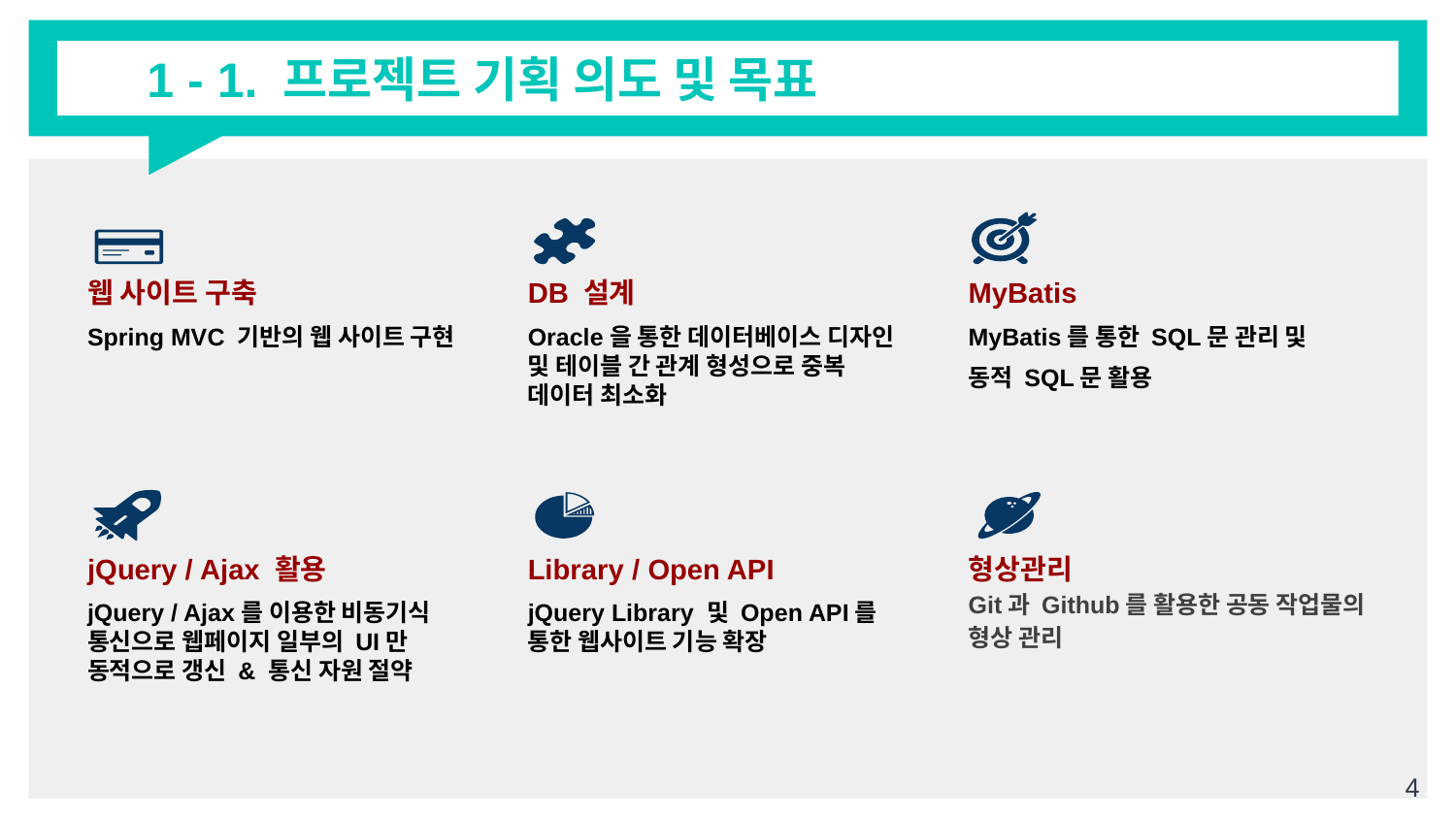

# 1 - 1. 프로젝트 기획 의도 및 목표

웹 사이트 구축
Spring MVC 기반의 웹 사이트 구현
DB 설계
Oracle을 통한 데이터베이스 디자인 및 테이블 간 관계 형성으로 중복 데이터 최소화
MyBatis
MyBatis를 통한 SQL문 관리 및
동적 SQL문 활용

jQuery / Ajax 활용
jQuery / Ajax를 이용한 비동기식 통신으로 웹페이지 일부의 UI만 동적으로 갱신 & 통신 자원 절약
Library / Open API
jQuery Library 및 Open API를 통한 웹사이트 기능 확장
형상관리
Git과 Github를 활용한 공동 작업물의 형상 관리

4